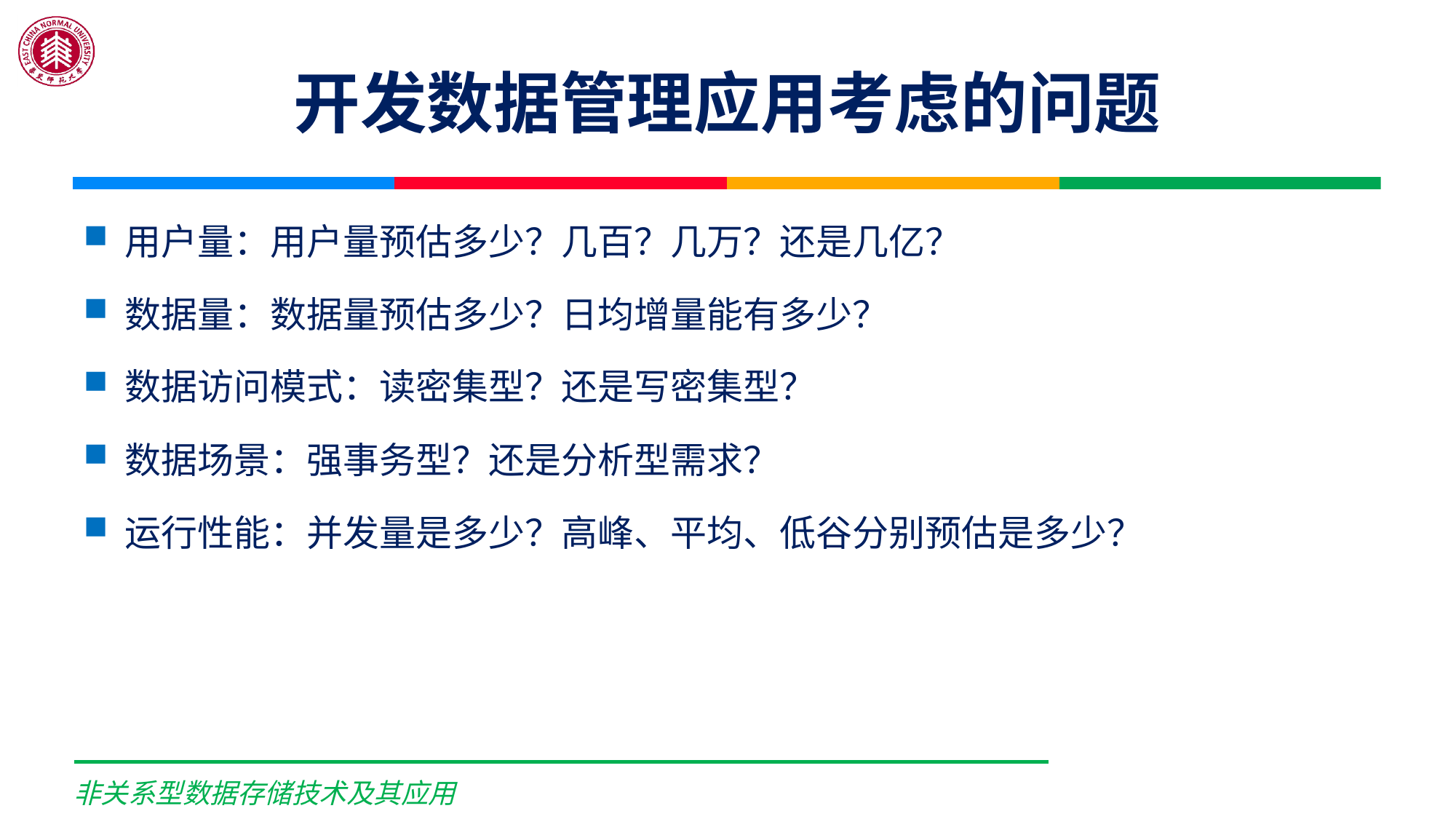

# 开发数据管理应用考虑的问题
用户量：用户量预估多少？几百？几万？还是几亿？
数据量：数据量预估多少？日均增量能有多少？
数据访问模式：读密集型？还是写密集型？
数据场景：强事务型？还是分析型需求？
运行性能：并发量是多少？高峰、平均、低谷分别预估是多少？